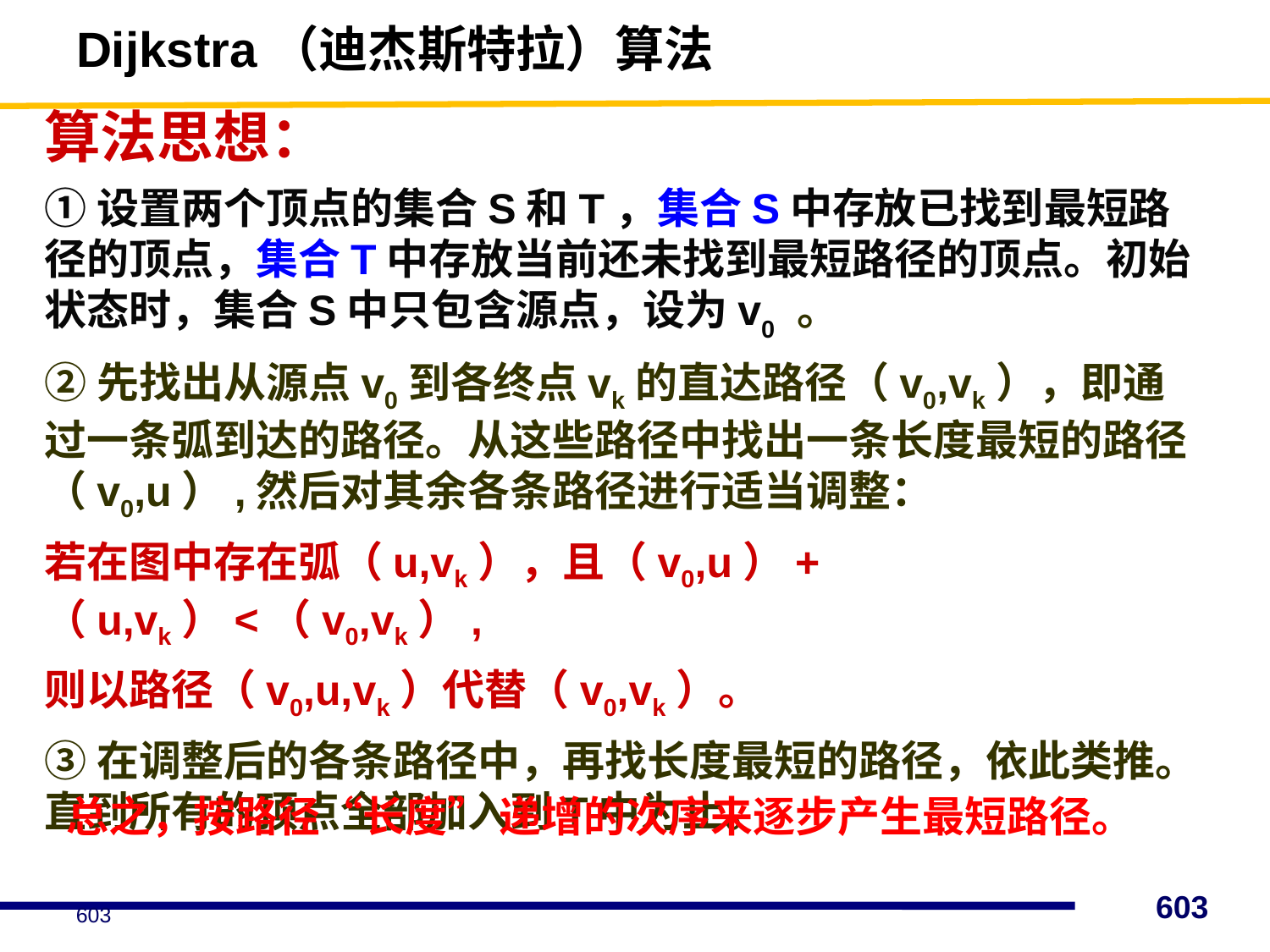

# Dijkstra（迪杰斯特拉）算法
算法思想：
①设置两个顶点的集合S和T，集合S中存放已找到最短路径的顶点，集合T中存放当前还未找到最短路径的顶点。初始状态时，集合S中只包含源点，设为v0 。
②先找出从源点v0到各终点vk的直达路径（v0,vk），即通过一条弧到达的路径。从这些路径中找出一条长度最短的路径（v0,u）,然后对其余各条路径进行适当调整：
若在图中存在弧（u,vk），且（v0,u）+（u,vk）<（v0,vk）,
则以路径（v0,u,vk）代替（v0,vk）。
③在调整后的各条路径中，再找长度最短的路径，依此类推。直到所有的顶点全部加入到T中为止。
总之，按路径“长度” 递增的次序来逐步产生最短路径。
603
603